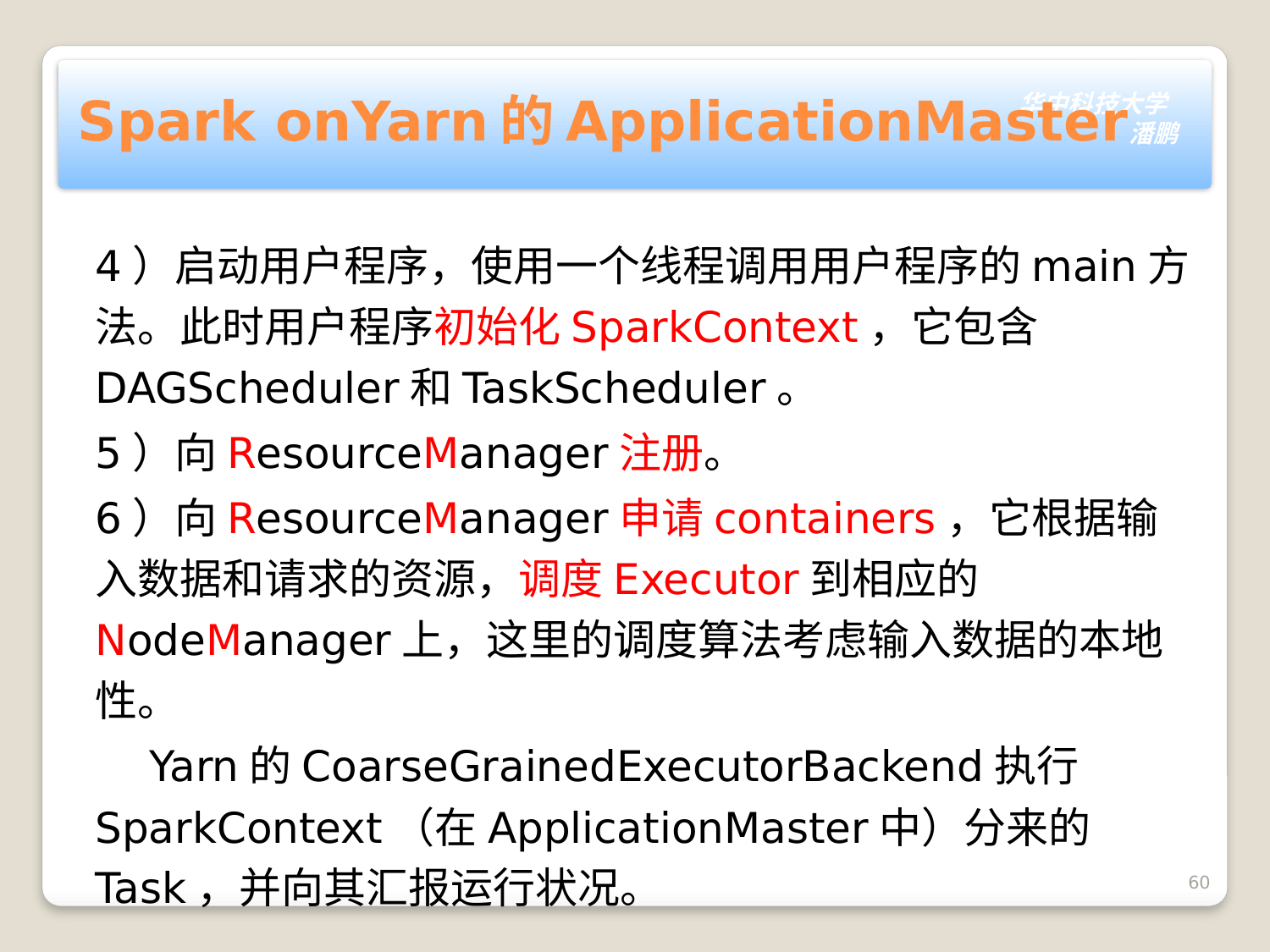

# Spark onYarn的ApplicationMaster
4）启动用户程序，使用一个线程调用用户程序的main方法。此时用户程序初始化SparkContext，它包含DAGScheduler和TaskScheduler。
5）向ResourceManager注册。
6）向ResourceManager申请containers，它根据输入数据和请求的资源，调度Executor到相应的NodeManager上，这里的调度算法考虑输入数据的本地性。
    Yarn的CoarseGrainedExecutorBackend执行SparkContext（在ApplicationMaster中）分来的Task，并向其汇报运行状况。
60